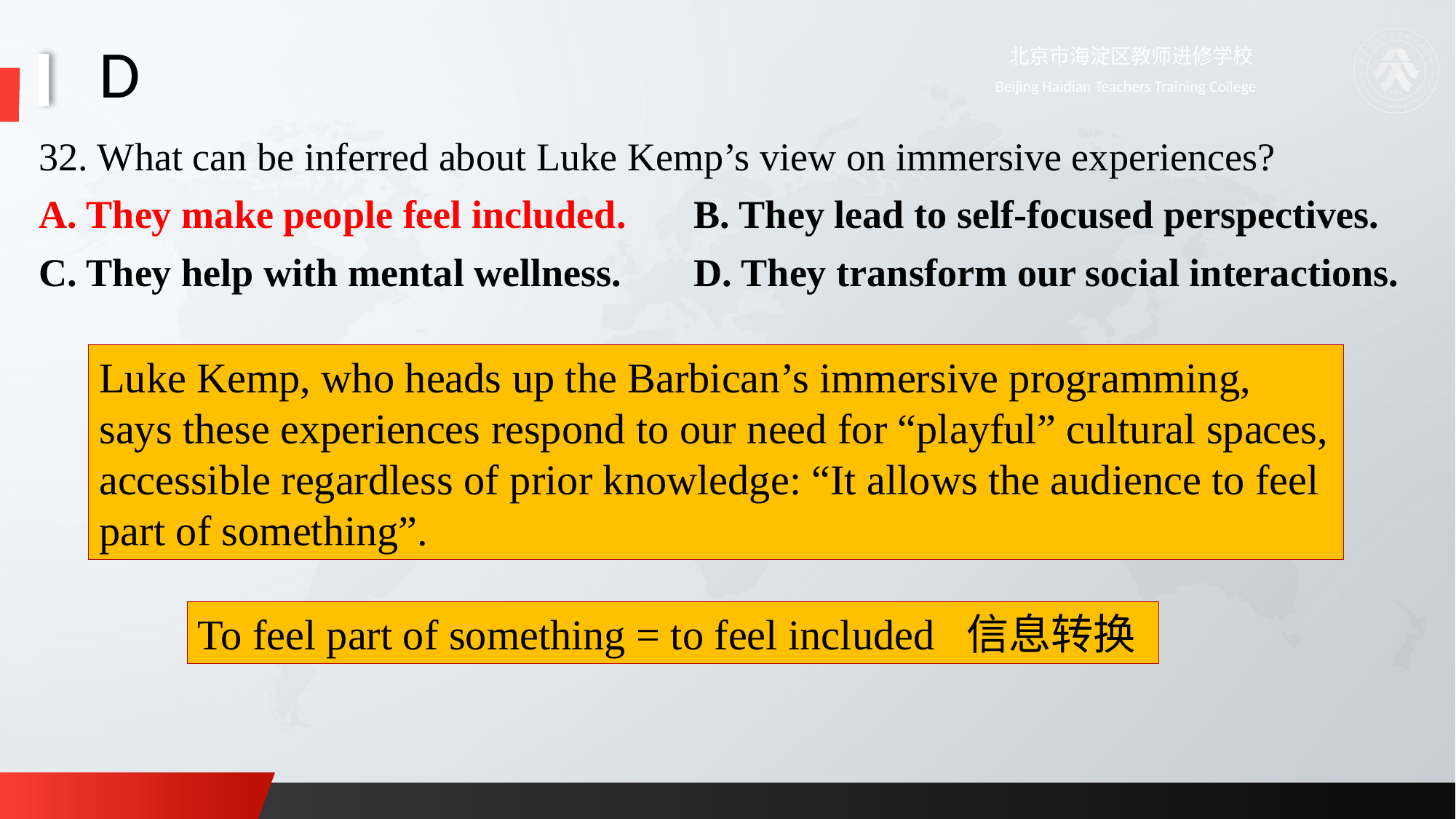

# D
32. What can be inferred about Luke Kemp’s view on immersive experiences?
A. They make people feel included.	B. They lead to self-focused perspectives.
C. They help with mental wellness.	D. They transform our social interactions.

Luke Kemp, who heads up the Barbican’s immersive programming, says these experiences respond to our need for “playful” cultural spaces, accessible regardless of prior knowledge: “It allows the audience to feel part of something”.
To feel part of something = to feel included  信息转换